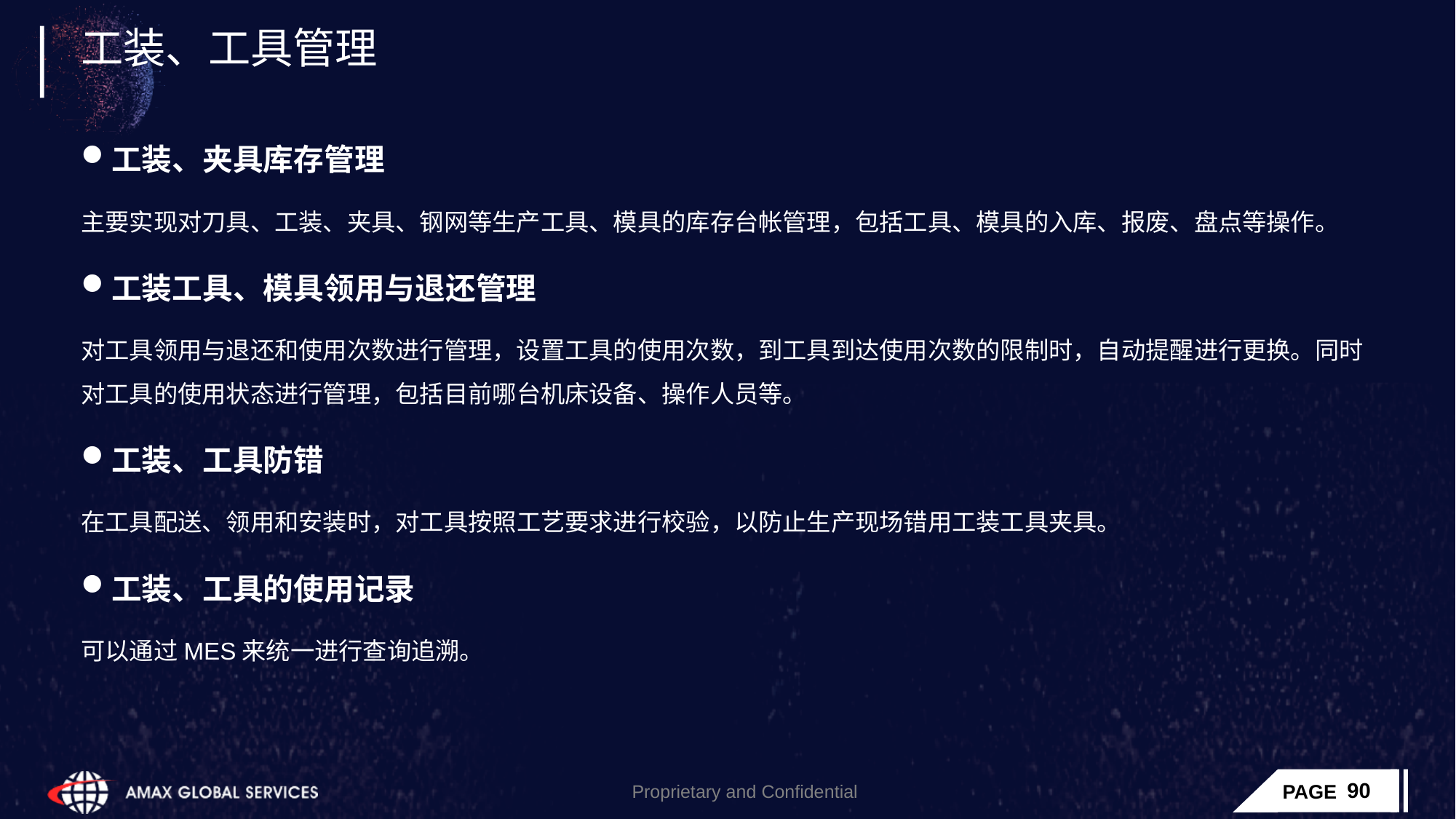

# 工装、工具管理
工装、夹具库存管理
主要实现对刀具、工装、夹具、钢网等生产工具、模具的库存台帐管理，包括工具、模具的入库、报废、盘点等操作。
工装工具、模具领用与退还管理
对工具领用与退还和使用次数进行管理，设置工具的使用次数，到工具到达使用次数的限制时，自动提醒进行更换。同时对工具的使用状态进行管理，包括目前哪台机床设备、操作人员等。
工装、工具防错
在工具配送、领用和安装时，对工具按照工艺要求进行校验，以防止生产现场错用工装工具夹具。
工装、工具的使用记录
可以通过MES来统一进行查询追溯。